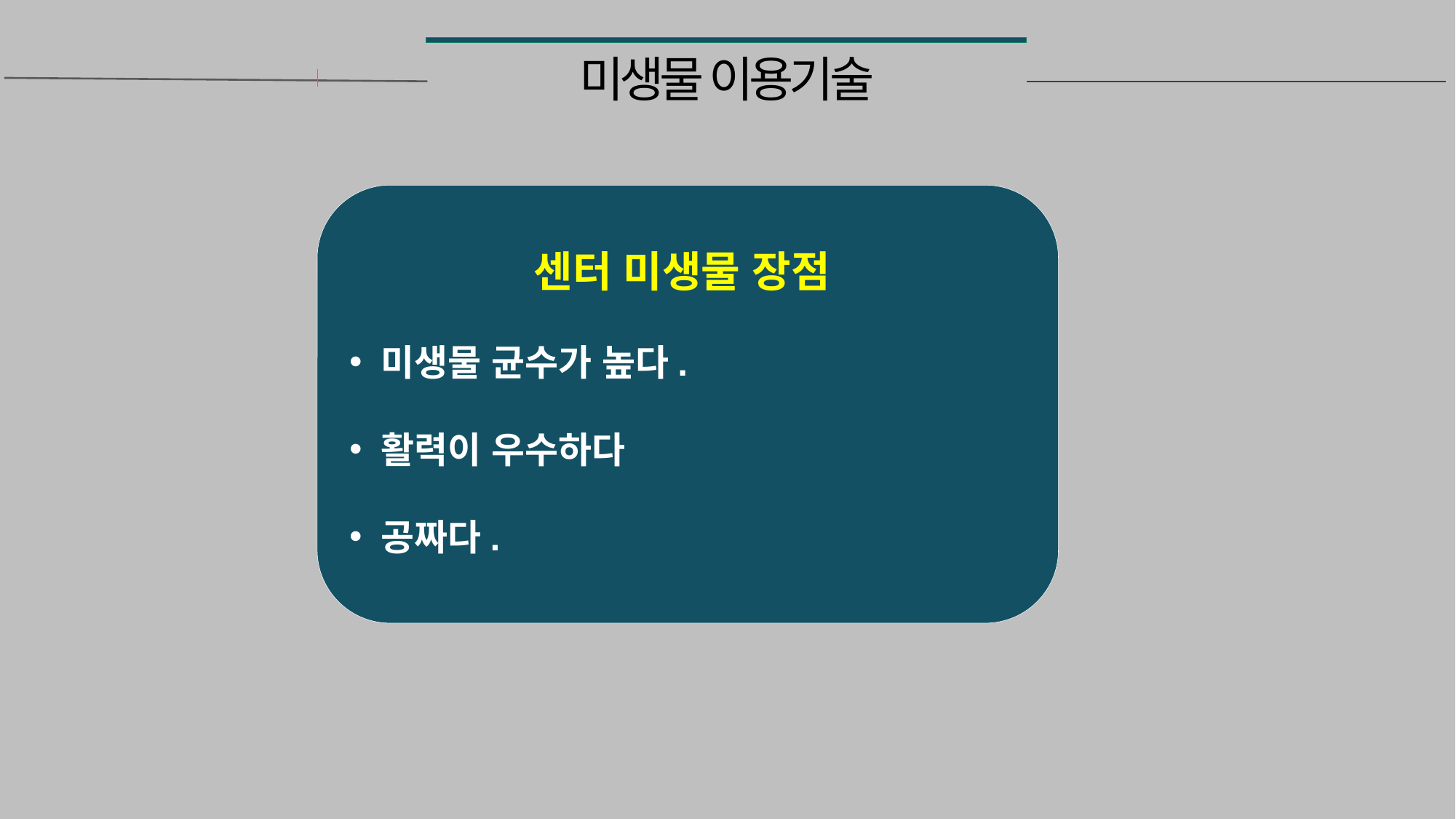

# 미생물 이용기술
센터 미생물 장점
 미생물 균수가 높다.
 활력이 우수하다
 공짜다.